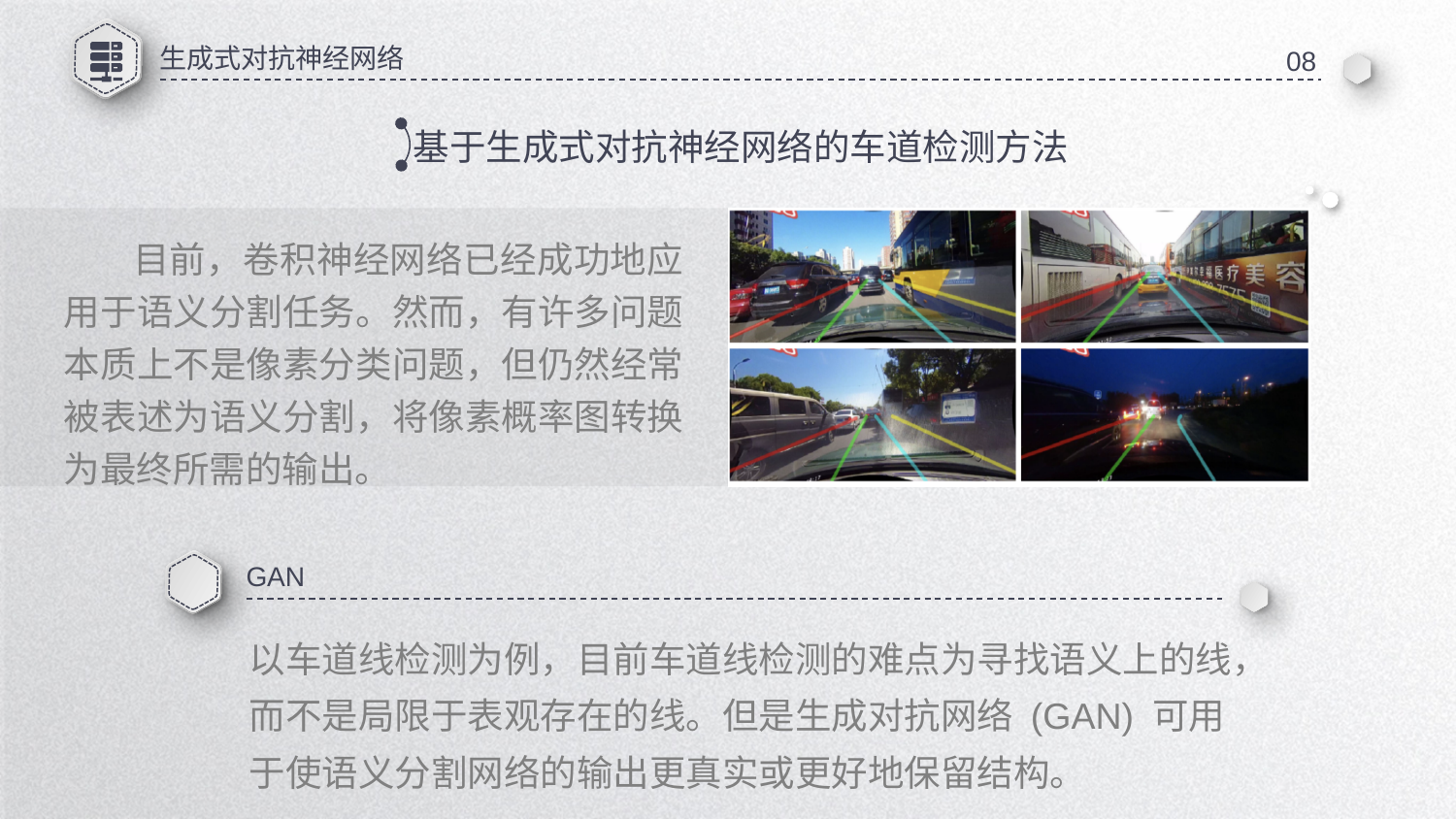

生成式对抗神经网络
08

基于生成式对抗神经网络的车道检测方法

       目前，卷积神经网络已经成功地应用于语义分割任务。然而，有许多问题本质上不是像素分类问题，但仍然经常被表述为语义分割，将像素概率图转换为最终所需的输出。

GAN

以车道线检测为例，目前车道线检测的难点为寻找语义上的线，而不是局限于表观存在的线。但是生成对抗网络 (GAN) 可用于使语义分割网络的输出更真实或更好地保留结构。